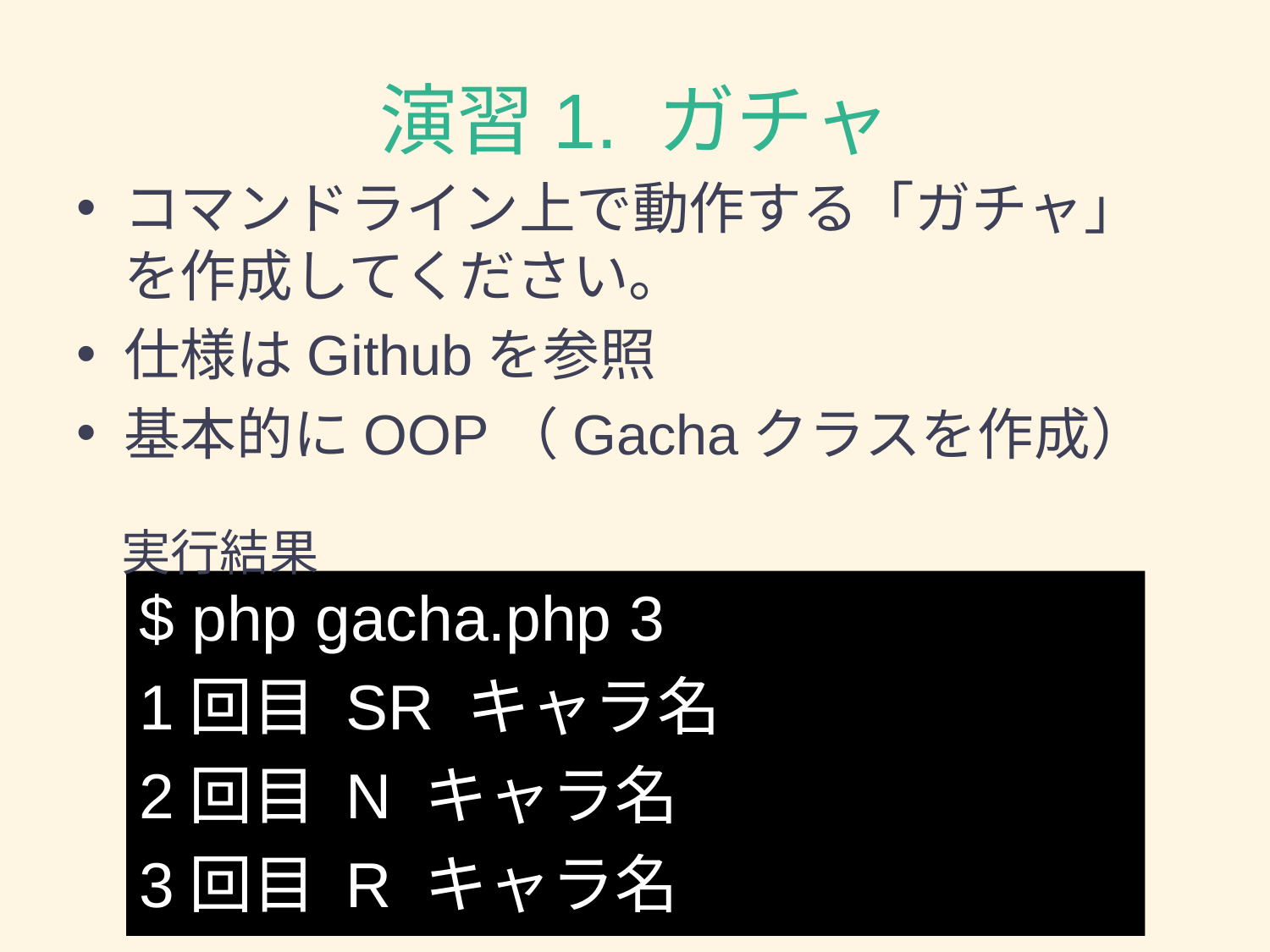

# 演習1. ガチャ
コマンドライン上で動作する「ガチャ」を作成してください。
仕様はGithubを参照
基本的にOOP（Gachaクラスを作成）
実行結果
$ php gacha.php 3
1回目 SR キャラ名
2回目 N キャラ名
3回目 R キャラ名